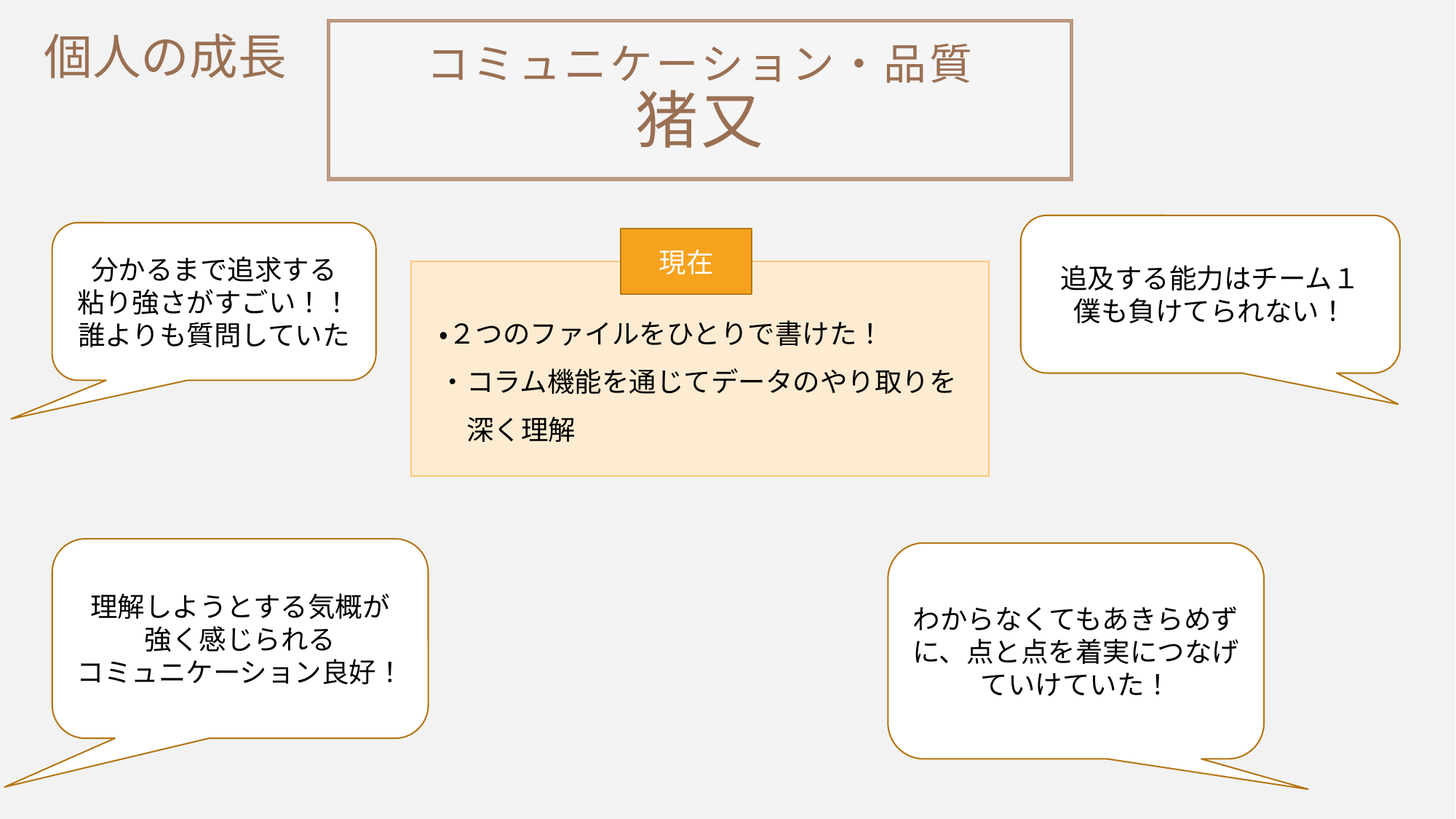

コミュニケーション・品質
猪又
個人の成長
追及する能力はチーム１
僕も負けてられない！
分かるまで追求する
粘り強さがすごい！！
誰よりも質問していた
現在

・２つのファイルをひとりで書けた！
・コラム機能を通じてデータのやり取りを
　深く理解
理解しようとする気概が
強く感じられる
コミュニケーション良好！
わからなくてもあきらめずに、点と点を着実につなげていけていた！